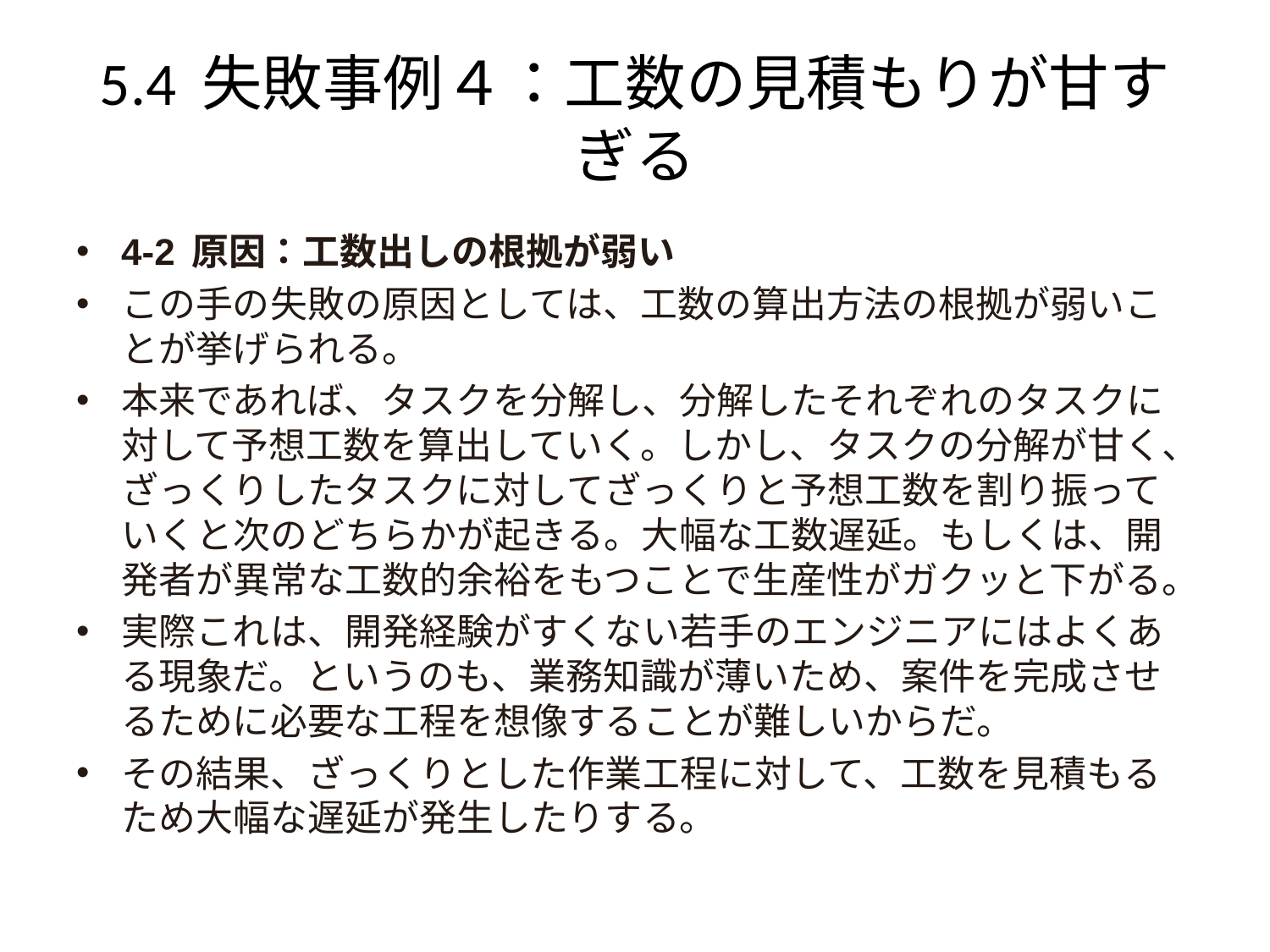

# 5.4 失敗事例４：工数の見積もりが甘すぎる
4-2 原因：工数出しの根拠が弱い
この手の失敗の原因としては、工数の算出方法の根拠が弱いことが挙げられる。
本来であれば、タスクを分解し、分解したそれぞれのタスクに対して予想工数を算出していく。しかし、タスクの分解が甘く、ざっくりしたタスクに対してざっくりと予想工数を割り振っていくと次のどちらかが起きる。大幅な工数遅延。もしくは、開発者が異常な工数的余裕をもつことで生産性がガクッと下がる。
実際これは、開発経験がすくない若手のエンジニアにはよくある現象だ。というのも、業務知識が薄いため、案件を完成させるために必要な工程を想像することが難しいからだ。
その結果、ざっくりとした作業工程に対して、工数を見積もるため大幅な遅延が発生したりする。